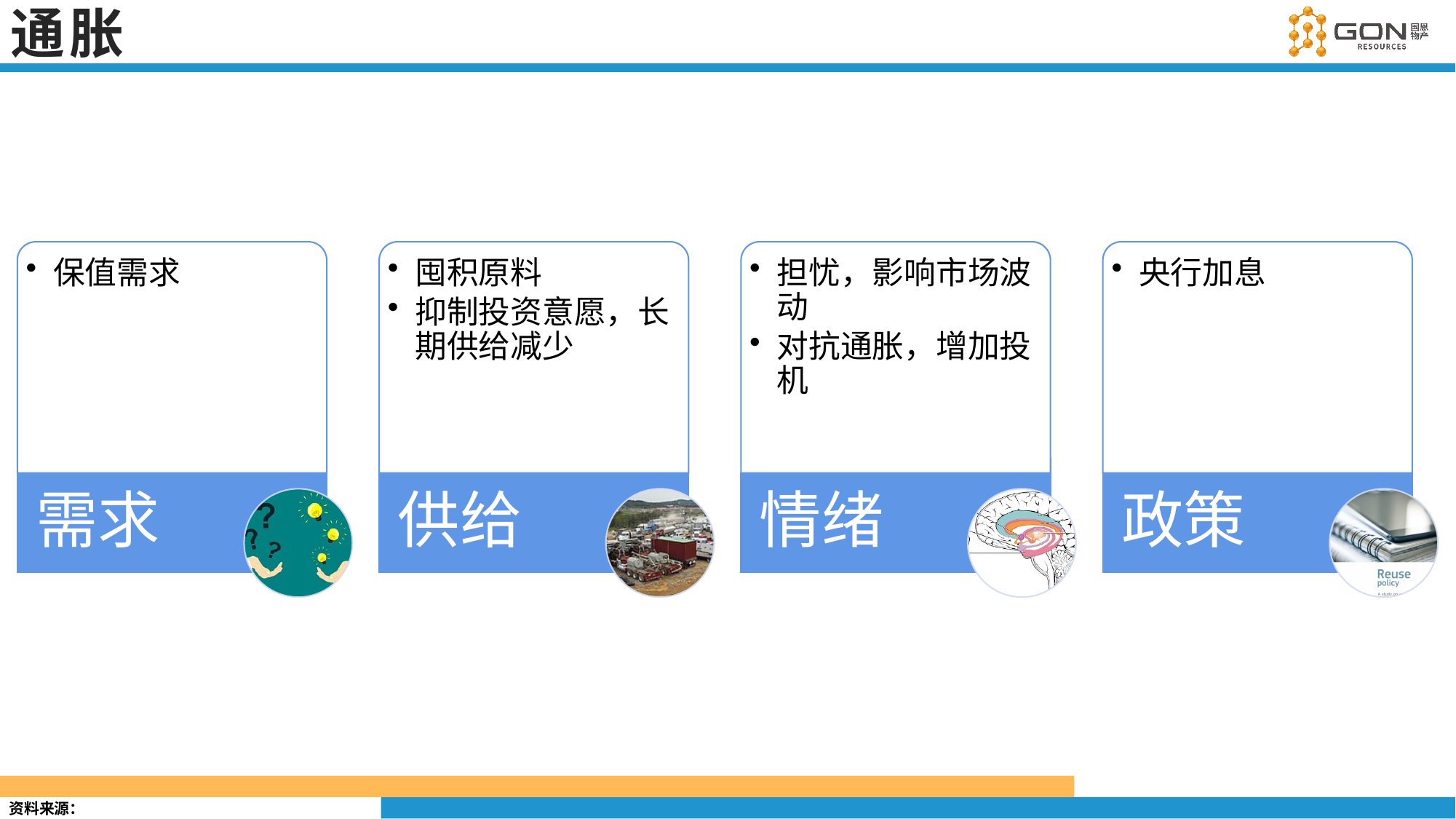

# 通胀
保值需求
需求
囤积原料
抑制投资意愿，长期供给减少
供给
担忧，影响市场波动
对抗通胀，增加投机
情绪
央行加息
政策